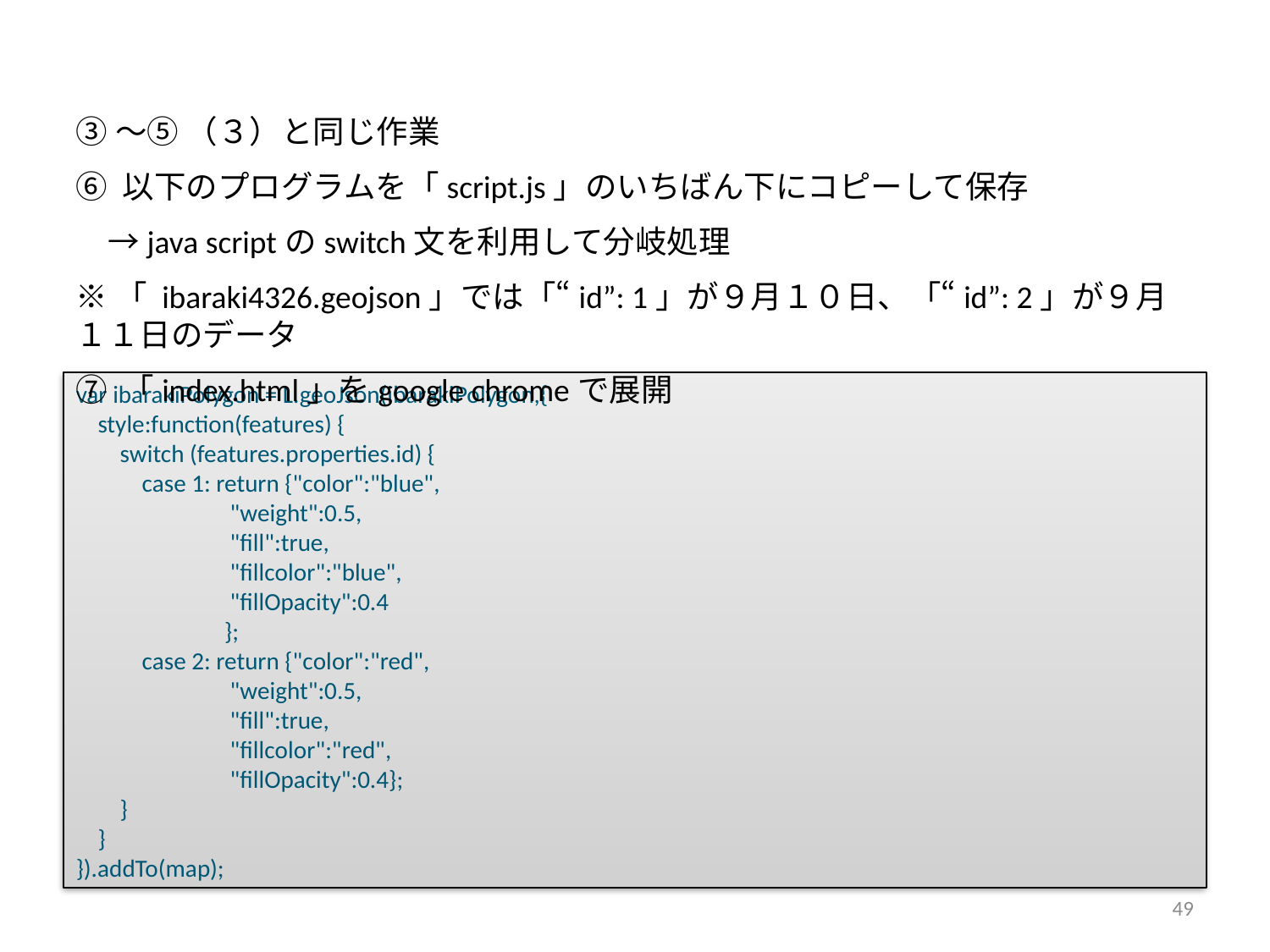

③〜⑤ （３）と同じ作業

⑥ 以下のプログラムを「script.js」のいちばん下にコピーして保存

　→java scriptのswitch文を利用して分岐処理

※「 ibaraki4326.geojson」では「“id”: 1」が９月１０日、「“id”: 2」が９月１１日のデータ

⑦ 「index.html」をgoogle chromeで展開
var ibarakiPolygon = L.geoJson(ibarakiPolygon,{
    style:function(features) {
        switch (features.properties.id) {
            case 1: return {"color":"blue",
                            "weight":0.5,
                            "fill":true,
                            "fillcolor":"blue",
                            "fillOpacity":0.4
                           };
            case 2: return {"color":"red",
                            "weight":0.5,
                            "fill":true,
                            "fillcolor":"red",
                            "fillOpacity":0.4};
        }
    }
}).addTo(map);
49